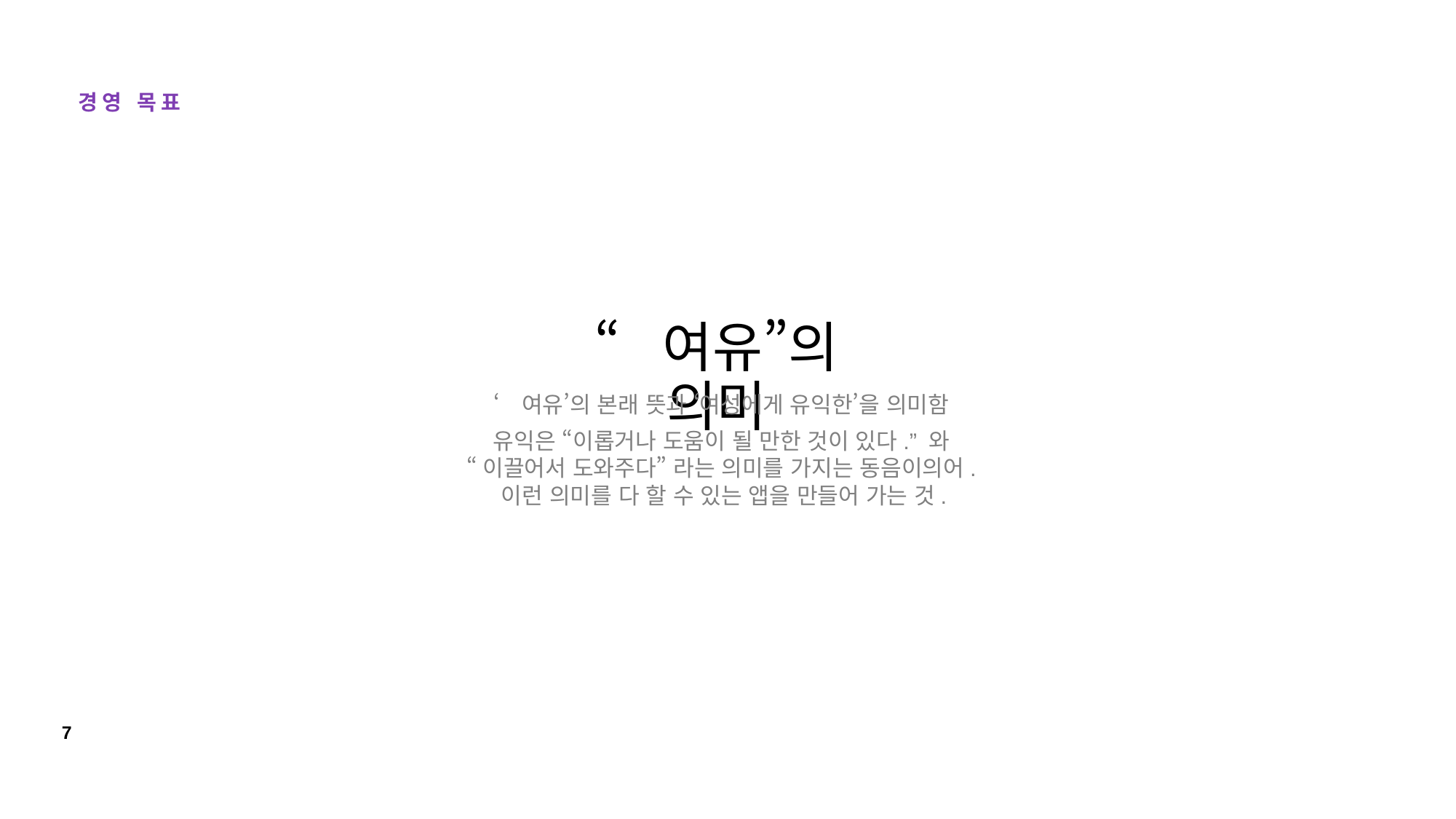

경영 목표
“여유”의 의미
‘여유’의 본래 뜻과 ‘여성에게 유익한’을 의미함

유익은 “이롭거나 도움이 될 만한 것이 있다.” 와
“이끌어서 도와주다” 라는 의미를 가지는 동음이의어.
 이런 의미를 다 할 수 있는 앱을 만들어 가는 것.